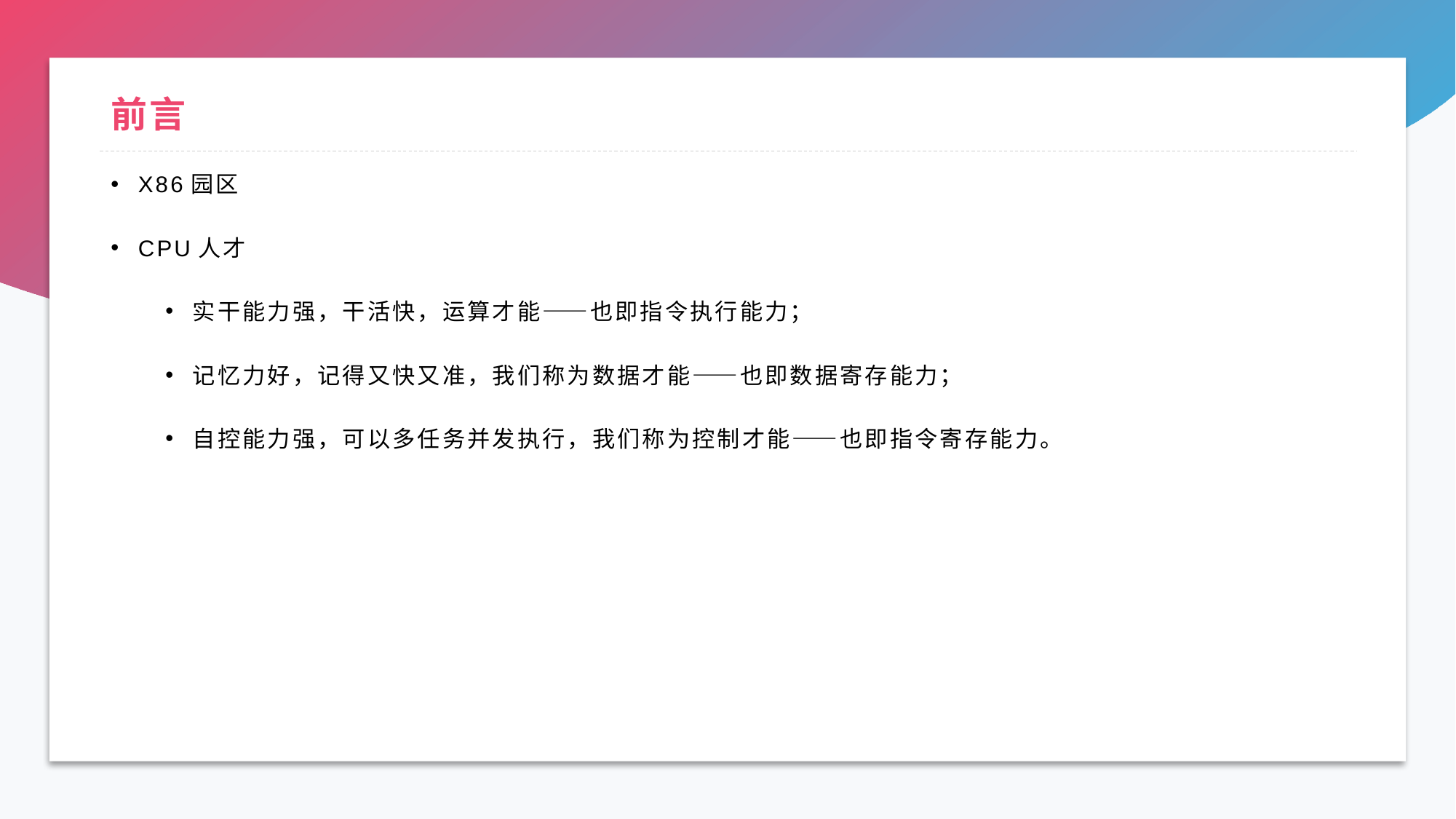

# 前言
X86园区
CPU人才
实干能力强，干活快，运算才能——也即指令执行能力；
记忆力好，记得又快又准，我们称为数据才能——也即数据寄存能力；
自控能力强，可以多任务并发执行，我们称为控制才能——也即指令寄存能力。